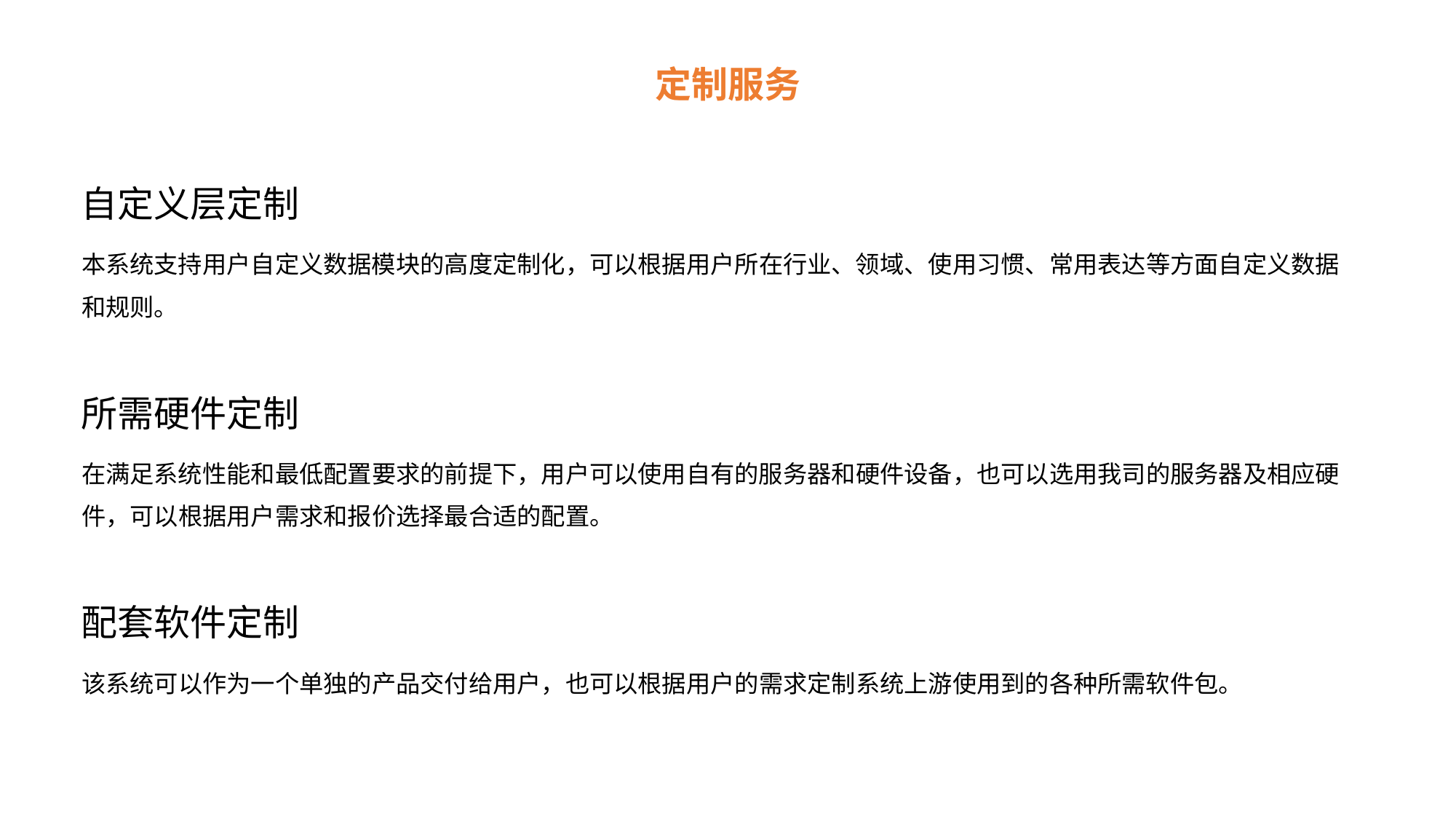

# 定制服务
自定义层定制
本系统支持用户自定义数据模块的高度定制化，可以根据用户所在行业、领域、使用习惯、常用表达等方面自定义数据和规则。
所需硬件定制
在满足系统性能和最低配置要求的前提下，用户可以使用自有的服务器和硬件设备，也可以选用我司的服务器及相应硬件，可以根据用户需求和报价选择最合适的配置。
配套软件定制
该系统可以作为一个单独的产品交付给用户，也可以根据用户的需求定制系统上游使用到的各种所需软件包。